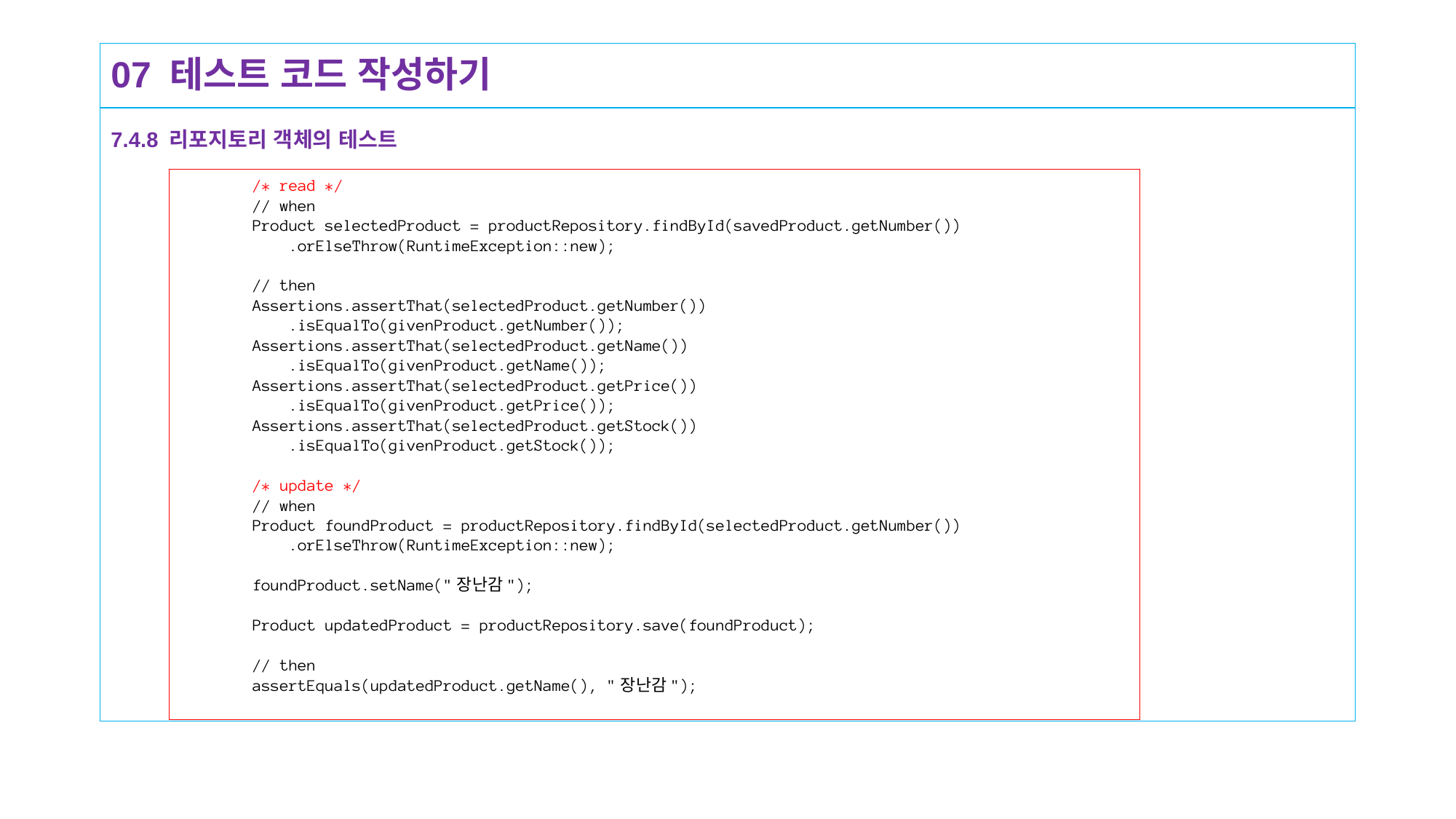

# 07 테스트 코드 작성하기
7.4.8 리포지토리 객체의 테스트
        /* read */
        // when
        Product selectedProduct = productRepository.findById(savedProduct.getNumber())
            .orElseThrow(RuntimeException::new);

        // then
        Assertions.assertThat(selectedProduct.getNumber())
            .isEqualTo(givenProduct.getNumber());
        Assertions.assertThat(selectedProduct.getName())
            .isEqualTo(givenProduct.getName());
        Assertions.assertThat(selectedProduct.getPrice())
            .isEqualTo(givenProduct.getPrice());
        Assertions.assertThat(selectedProduct.getStock())
            .isEqualTo(givenProduct.getStock());

        /* update */
        // when
        Product foundProduct = productRepository.findById(selectedProduct.getNumber())
            .orElseThrow(RuntimeException::new);

        foundProduct.setName("장난감");

        Product updatedProduct = productRepository.save(foundProduct);

        // then
        assertEquals(updatedProduct.getName(), "장난감");